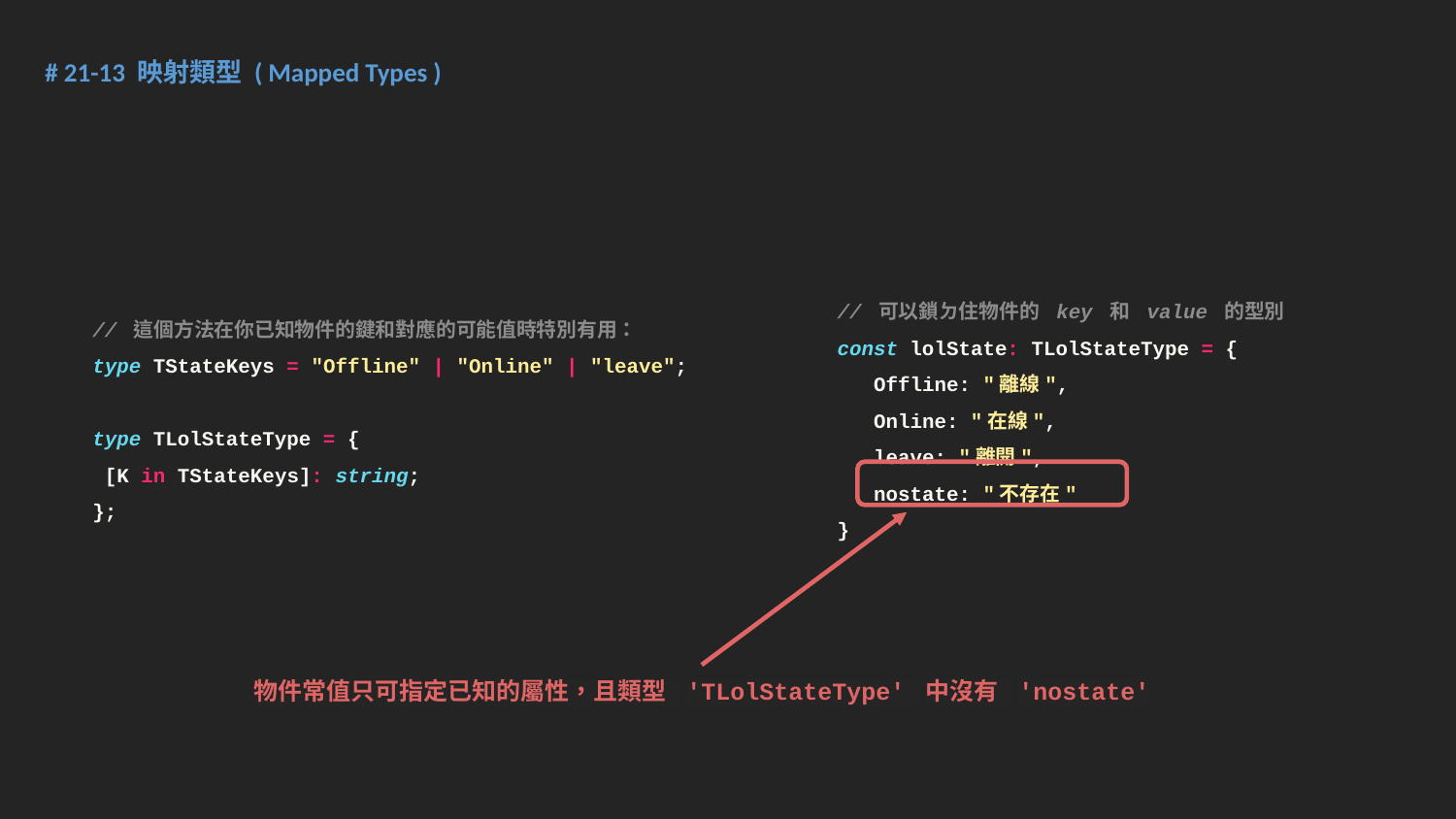

# 21-13 映射類型 ( Mapped Types )
// 可以鎖ㄉ住物件的 key 和 value 的型別
const lolState: TLolStateType = {
   Offline: "離線",
   Online: "在線",
   leave: "離開",
   nostate: "不存在"
}
// 這個方法在你已知物件的鍵和對應的可能值時特別有用：
type TStateKeys = "Offline" | "Online" | "leave";

type TLolStateType = {
 [K in TStateKeys]: string;
};

物件常值只可指定已知的屬性，且類型 'TLolStateType' 中沒有 'nostate'